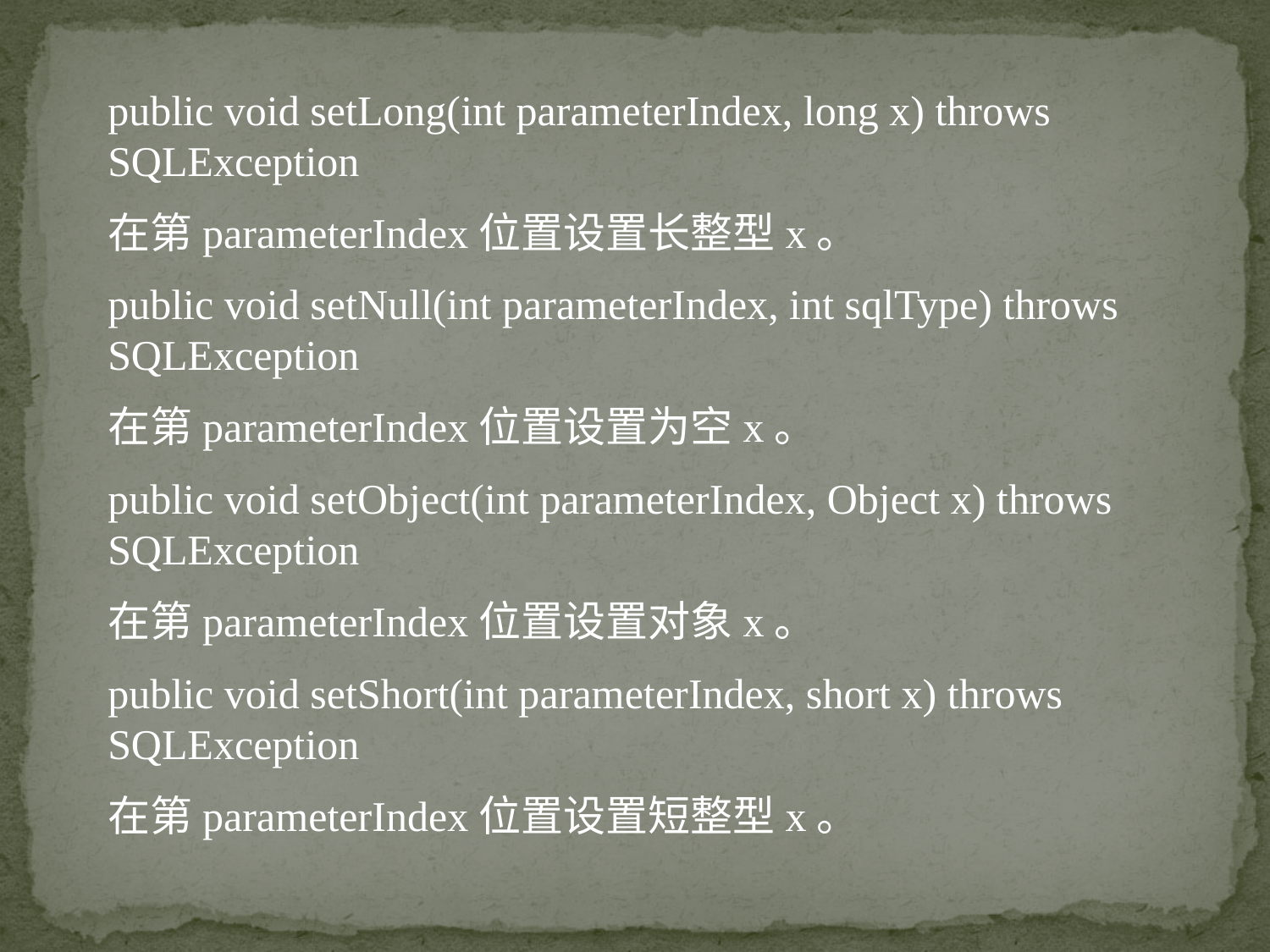

public void setLong(int parameterIndex, long x) throws SQLException
在第parameterIndex位置设置长整型x。
public void setNull(int parameterIndex, int sqlType) throws SQLException
在第parameterIndex位置设置为空x。
public void setObject(int parameterIndex, Object x) throws SQLException
在第parameterIndex位置设置对象x。
public void setShort(int parameterIndex, short x) throws SQLException
在第parameterIndex位置设置短整型x。